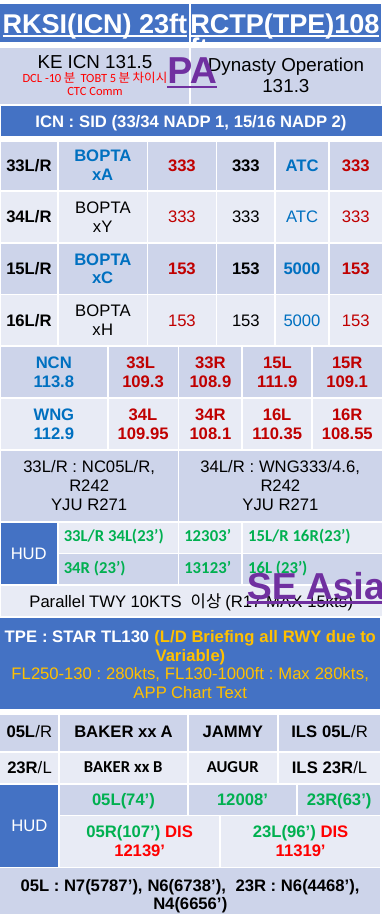

| RKSI(ICN) 23ft | RCTP(TPE)108ft |
| --- | --- |
| KE ICN 131.5 DCL -10분 TOBT 5분 차이시 CTC Comm | Dynasty Operation 131.3 |
PA
| ICN : SID (33/34 NADP 1, 15/16 NADP 2) |  |  |  |  |  |  |  |  |  |
| --- | --- | --- | --- | --- | --- | --- | --- | --- | --- |
| 33L/R | BOPTA xA |  | 333 |  | 333 |  | ATC |  | 333 |
| 34L/R | BOPTA xY |  | 333 |  | 333 |  | ATC |  | 333 |
| 15L/R | BOPTA xC |  | 153 |  | 153 |  | 5000 |  | 153 |
| 16L/R | BOPTA xH |  | 153 |  | 153 |  | 5000 |  | 153 |
| NCN 113.8 |  | 33L 109.3 |  | 33R 108.9 |  | 15L 111.9 |  | 15R 109.1 |  |
| WNG 112.9 |  | 34L 109.95 |  | 34R 108.1 |  | 16L 110.35 |  | 16R 108.55 |  |
| 33L/R : NC05L/R, R242 YJU R271 |  |  |  | 34L/R : WNG333/4.6, R242 YJU R271 |  |  |  |  |  |
| HUD | 33L/R 34L(23’) |  |  | 12303’ |  | 15L/R 16R(23’) |  |  |  |
|  | 34R (23’) |  |  | 13123’ |  | 16L (23’) |  |  |  |
| Parallel TWY 10KTS 이상(R17 MAX 15kts) |  |  |  |  |  |  |  |  |  |
FUK 127.5(SENKA /20)
TPE 125.5
TPE APP 125.1
SE Asia
| TPE : STAR TL130 (L/D Briefing all RWY due to Variable) FL250-130 : 280kts, FL130-1000ft : Max 280kts, APP Chart Text |  |  |  |  |  |
| --- | --- | --- | --- | --- | --- |
| 05L/R | BAKER xx A | JAMMY |  | ILS 05L/R |  |
| 23R/L | BAKER xx B | AUGUR |  | ILS 23R/L |  |
| HUD | 05L(74’) | 12008’ |  |  | 23R(63’) |
|  | 05R(107’) DIS 12139’ | 12467’ | 23L(96’) DIS 11319’ |  | 23L(96’) |
| 05L : N7(5787’), N6(6738’), 23R : N6(4468’), N4(6656’) 05R : S6(5419’), S7(7244’), 23L : S5(5442’), S4(7470’) |  |  |  |  |  |
| FollowMe Car Service on Req, |  |  |  |  |  |